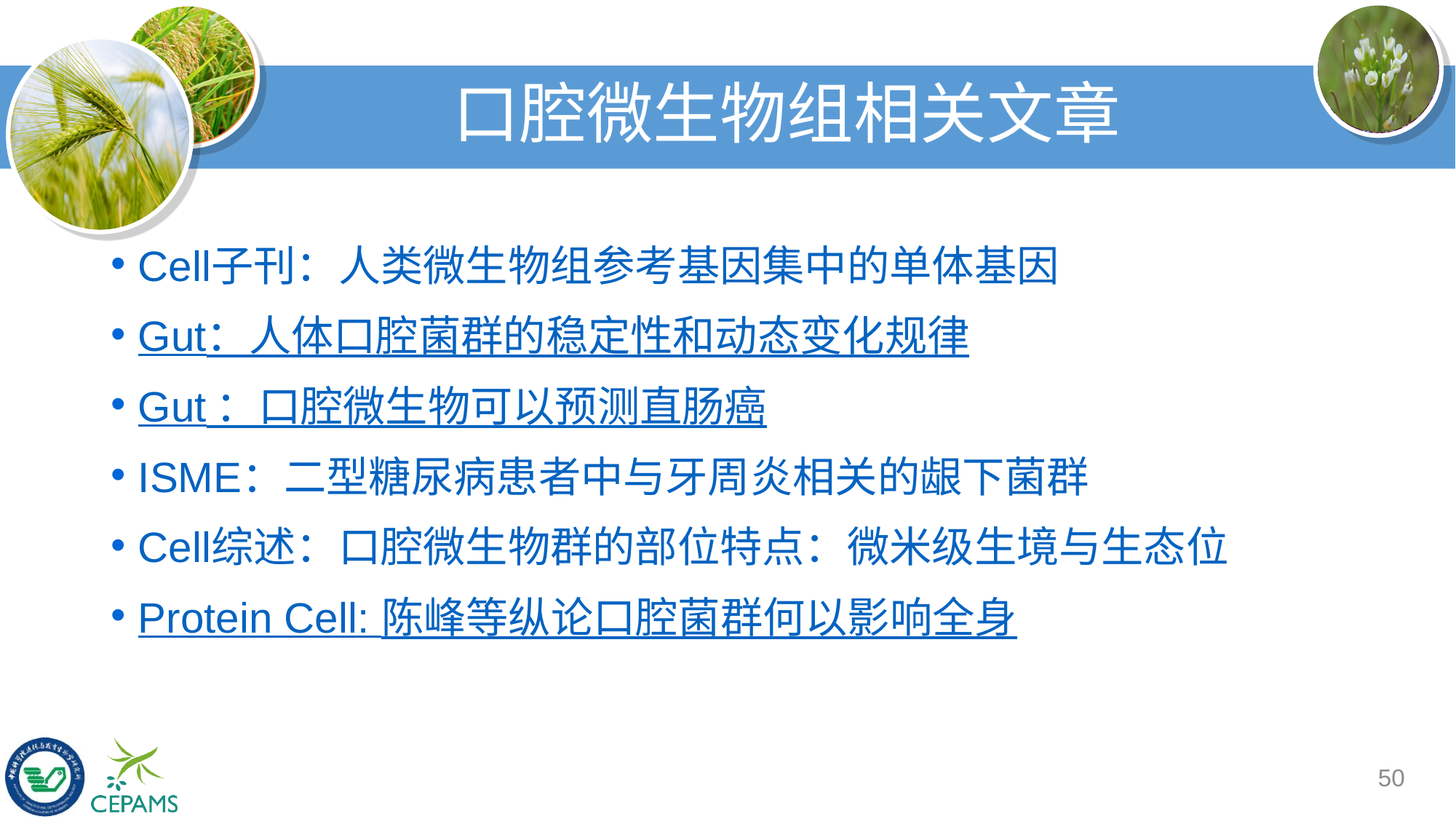

# 口腔微生物组相关文章
Cell子刊：人类微生物组参考基因集中的单体基因
Gut：人体口腔菌群的稳定性和动态变化规律
Gut ：口腔微生物可以预测直肠癌
ISME：二型糖尿病患者中与牙周炎相关的龈下菌群
Cell综述：口腔微生物群的部位特点：微米级生境与生态位
Protein Cell: 陈峰等纵论口腔菌群何以影响全身
50